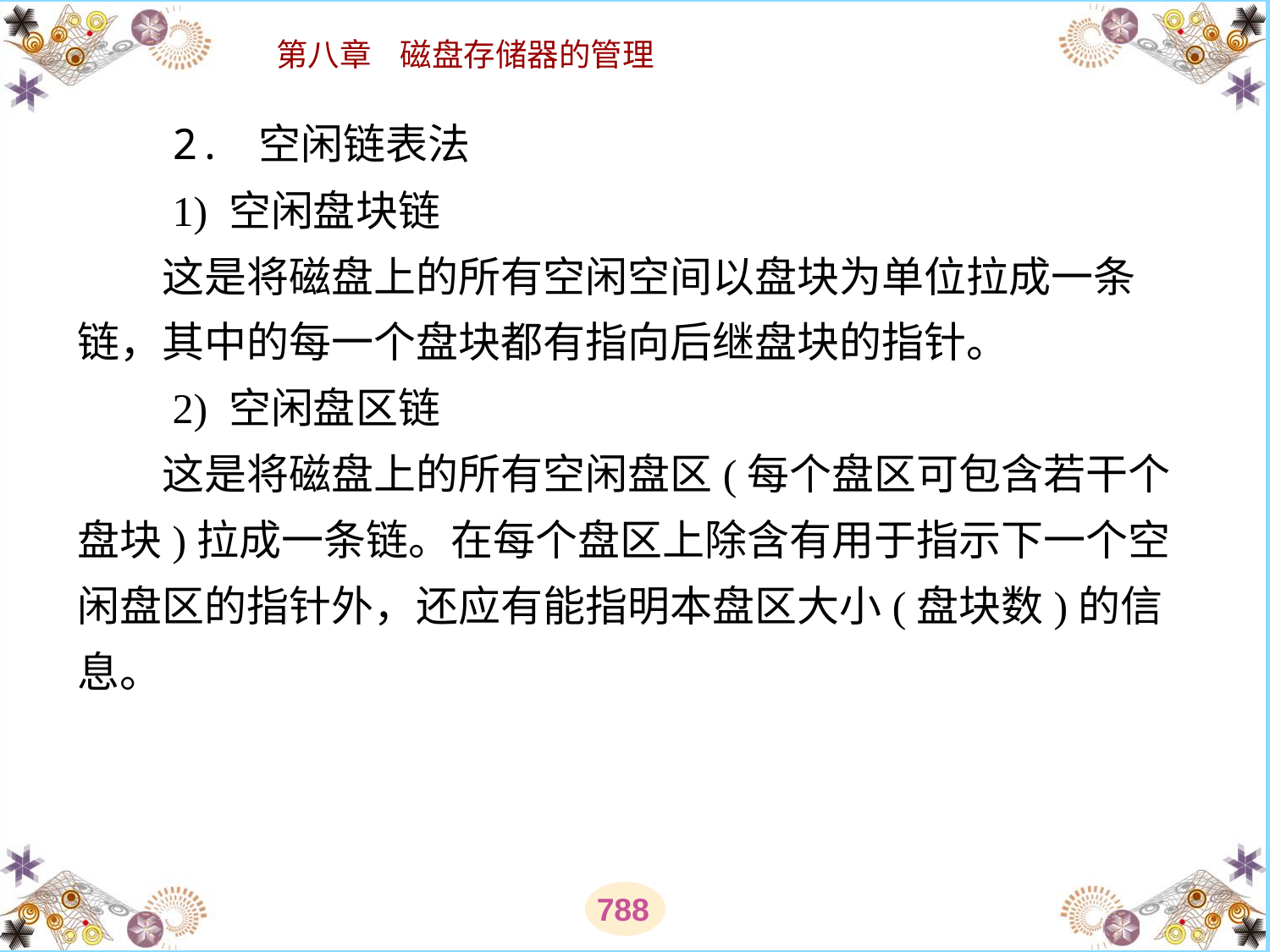

# 2. 空闲链表法 　　1) 空闲盘块链 　　这是将磁盘上的所有空闲空间以盘块为单位拉成一条链，其中的每一个盘块都有指向后继盘块的指针。 　　2) 空闲盘区链 　　这是将磁盘上的所有空闲盘区(每个盘区可包含若干个盘块)拉成一条链。在每个盘区上除含有用于指示下一个空闲盘区的指针外，还应有能指明本盘区大小(盘块数)的信息。